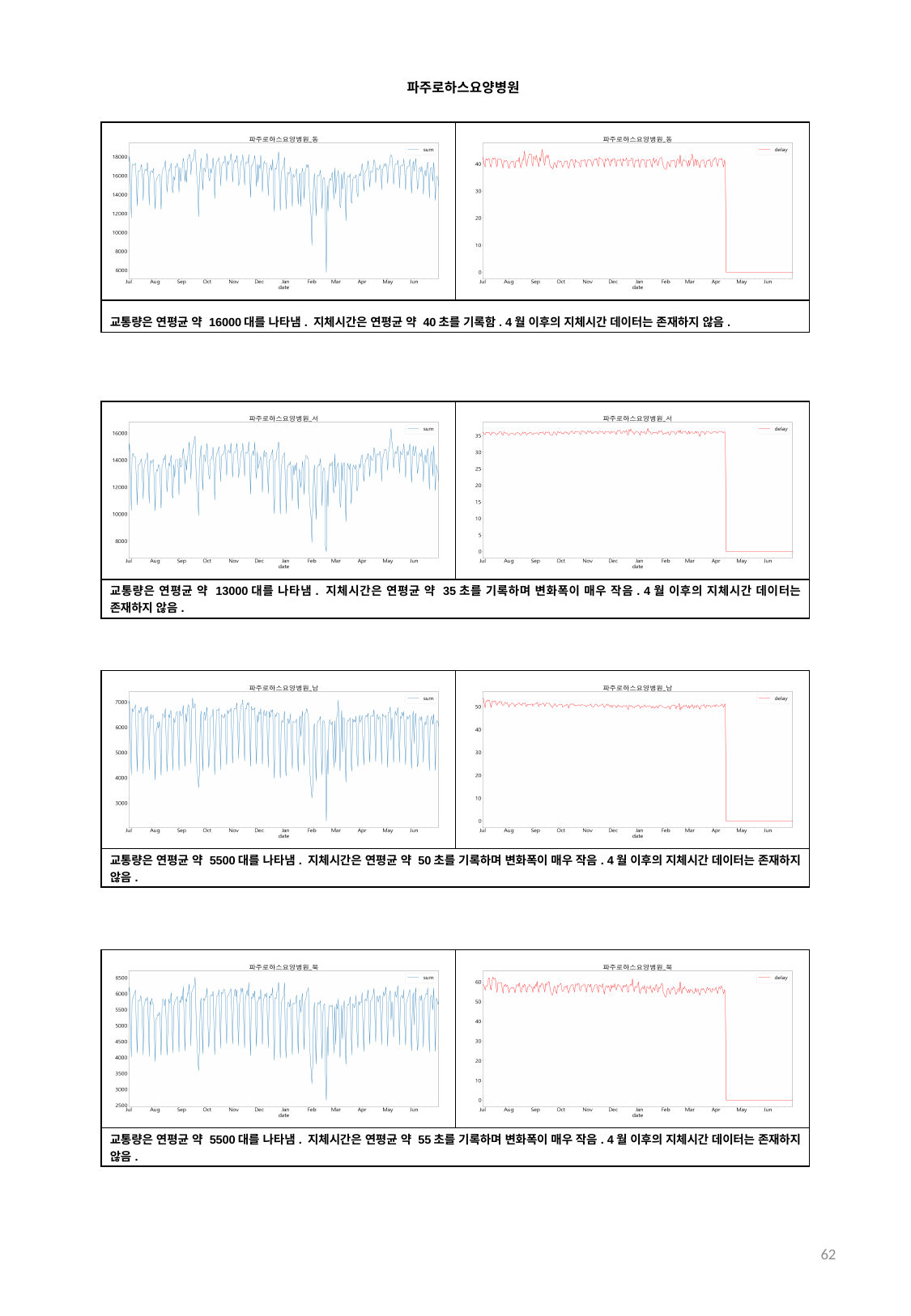

파주로하스요양병원
|  |  |
| --- | --- |
| 교통량은 연평균 약 16000대를 나타냄. 지체시간은 연평균 약 40초를 기록함. 4월 이후의 지체시간 데이터는 존재하지 않음. |  |
|  |  |
| --- | --- |
| 교통량은 연평균 약 13000대를 나타냄. 지체시간은 연평균 약 35초를 기록하며 변화폭이 매우 작음. 4월 이후의 지체시간 데이터는 존재하지 않음. |  |
|  |  |
| --- | --- |
| 교통량은 연평균 약 5500대를 나타냄. 지체시간은 연평균 약 50초를 기록하며 변화폭이 매우 작음. 4월 이후의 지체시간 데이터는 존재하지 않음. |  |
|  |  |
| --- | --- |
| 교통량은 연평균 약 5500대를 나타냄. 지체시간은 연평균 약 55초를 기록하며 변화폭이 매우 작음. 4월 이후의 지체시간 데이터는 존재하지 않음. |  |
62